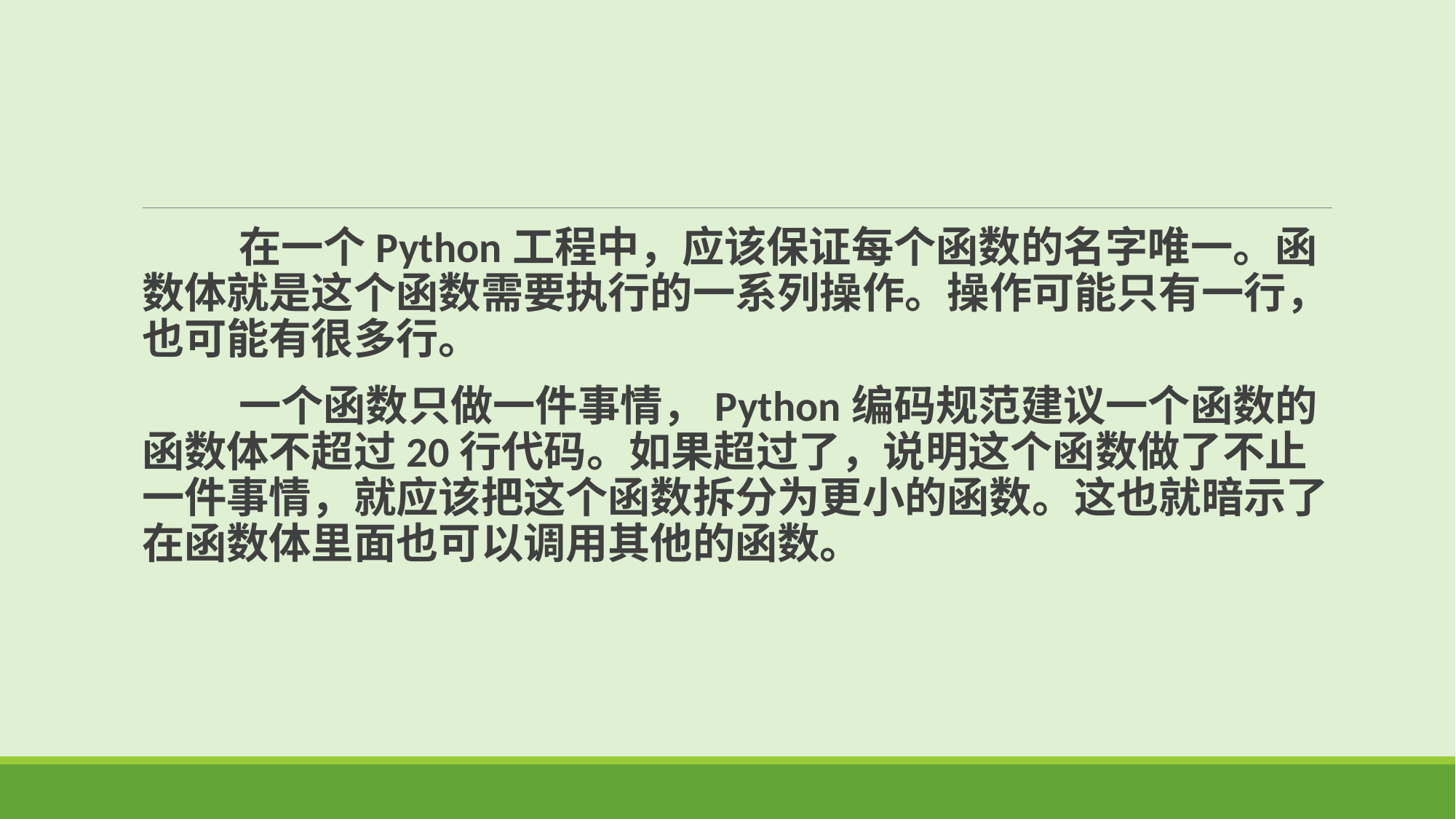

在一个Python工程中，应该保证每个函数的名字唯一。函数体就是这个函数需要执行的一系列操作。操作可能只有一行，也可能有很多行。
         一个函数只做一件事情，Python编码规范建议一个函数的函数体不超过20行代码。如果超过了，说明这个函数做了不止一件事情，就应该把这个函数拆分为更小的函数。这也就暗示了在函数体里面也可以调用其他的函数。